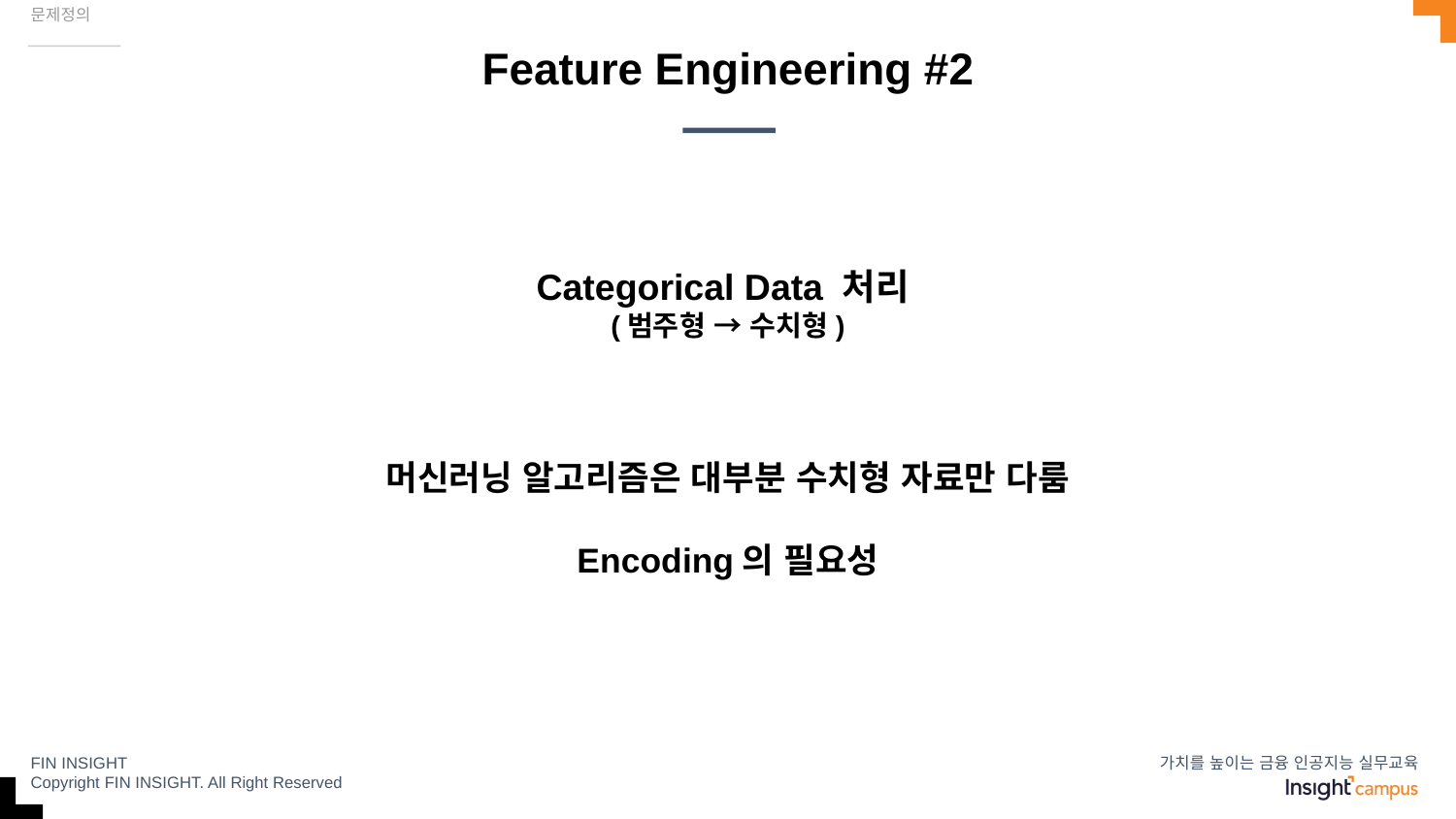

문제정의
# Feature Engineering #2
Categorical Data 처리
(범주형 → 수치형)
머신러닝 알고리즘은 대부분 수치형 자료만 다룸

Encoding의 필요성